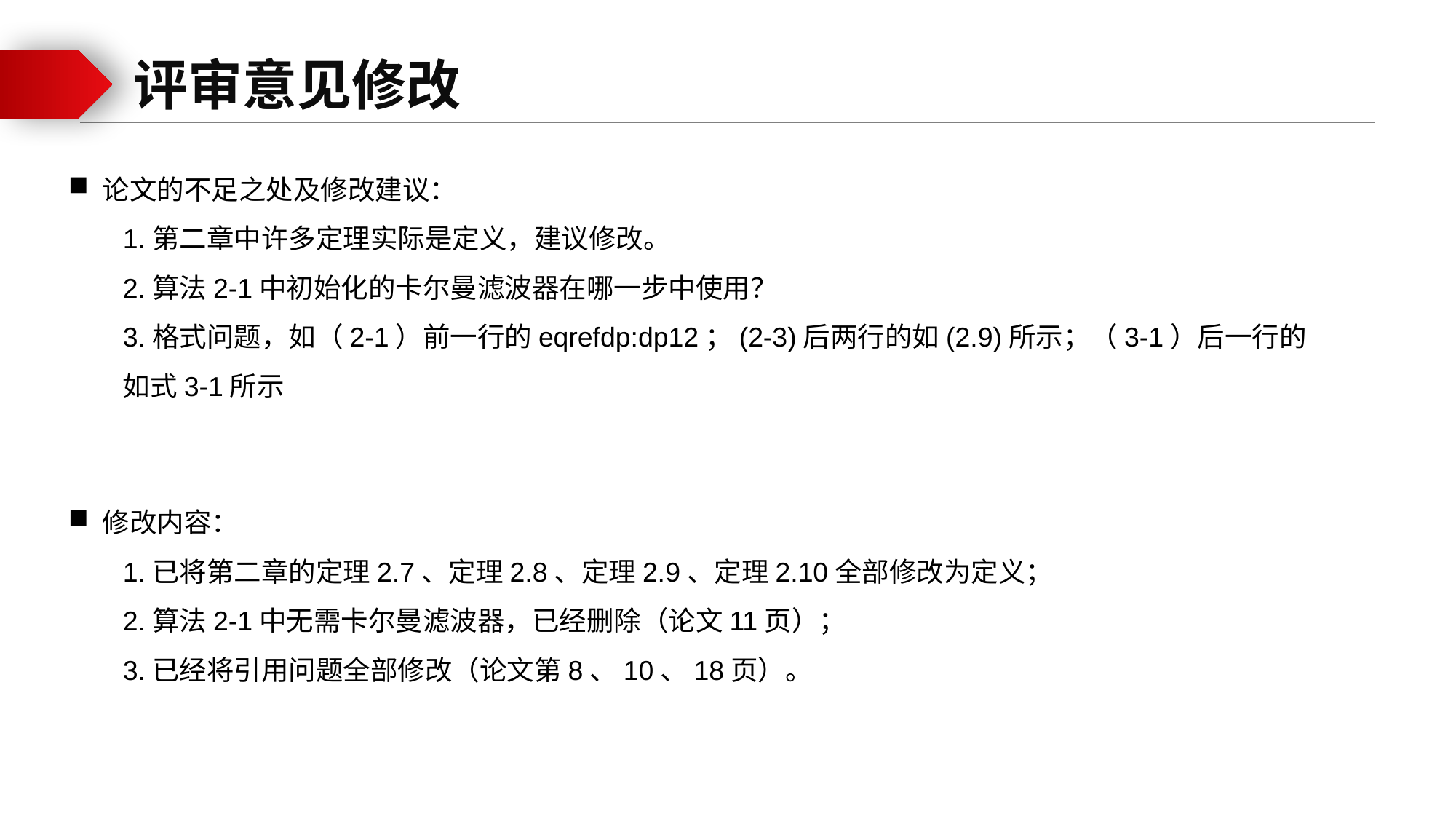

评审意见修改
论文的不足之处及修改建议：
1.第二章中许多定理实际是定义，建议修改。
2.算法2-1中初始化的卡尔曼滤波器在哪一步中使用？
3.格式问题，如（2-1）前一行的eqrefdp:dp12；(2-3)后两行的如(2.9)所示；（3-1）后一行的如式3-1所示

修改内容：
1.已将第二章的定理2.7、定理2.8、定理2.9、定理2.10全部修改为定义；
2.算法2-1中无需卡尔曼滤波器，已经删除（论文11页）；
3.已经将引用问题全部修改（论文第8、10、18页）。